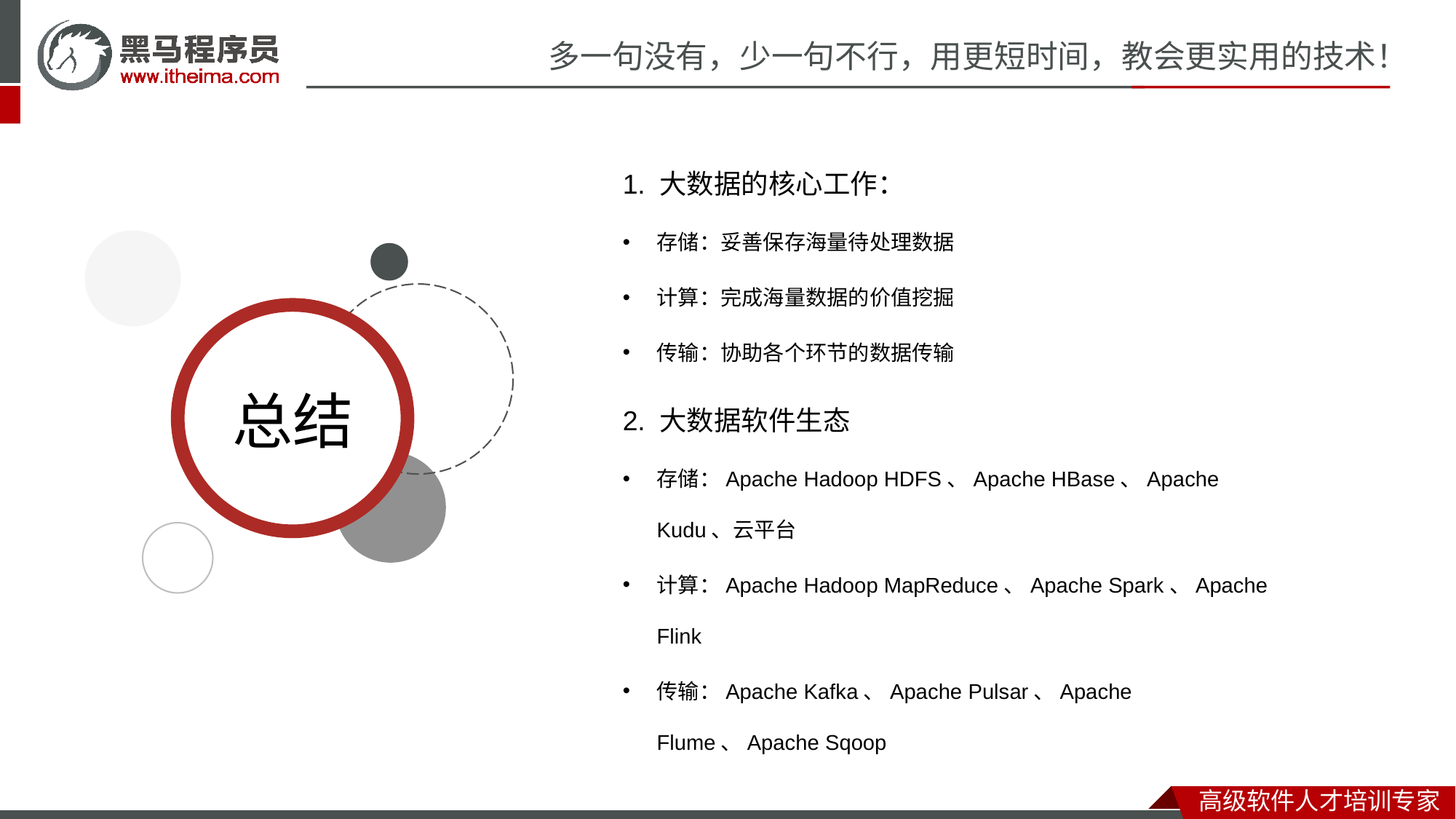

1. 大数据的核心工作：
存储：妥善保存海量待处理数据
计算：完成海量数据的价值挖掘
传输：协助各个环节的数据传输
2. 大数据软件生态
存储：Apache Hadoop HDFS、Apache HBase、Apache Kudu、云平台
计算：Apache Hadoop MapReduce、Apache Spark、Apache Flink
传输：Apache Kafka、Apache Pulsar、Apache Flume、Apache Sqoop